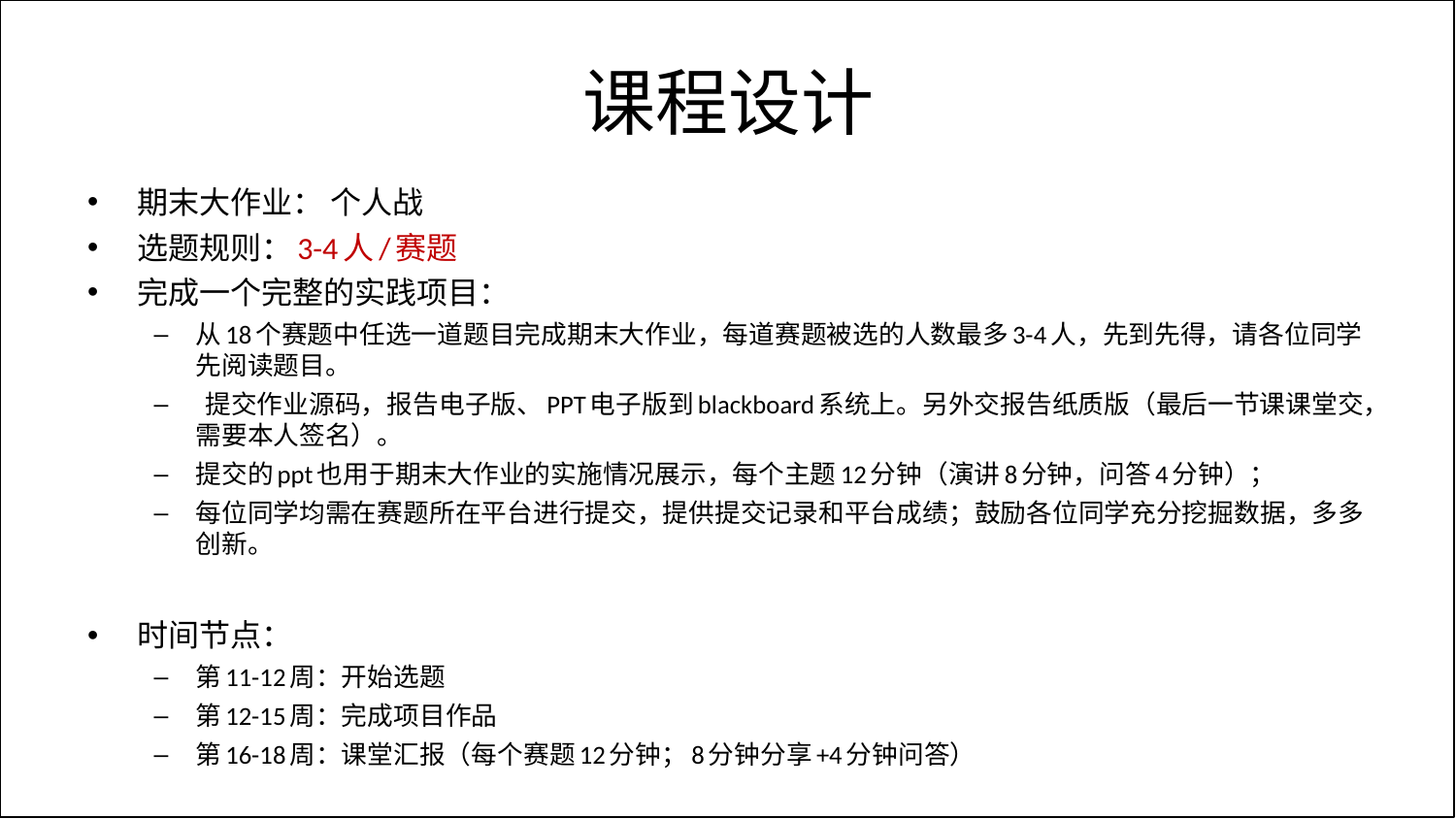

# 课程设计
期末大作业： 个人战
选题规则：3-4人/赛题
完成一个完整的实践项目：
从18个赛题中任选一道题目完成期末大作业，每道赛题被选的人数最多3-4人，先到先得，请各位同学先阅读题目。
 提交作业源码，报告电子版、PPT电子版到blackboard系统上。另外交报告纸质版（最后一节课课堂交，需要本人签名）。
提交的ppt也用于期末大作业的实施情况展示，每个主题12分钟（演讲8分钟，问答4分钟）；
每位同学均需在赛题所在平台进行提交，提供提交记录和平台成绩；鼓励各位同学充分挖掘数据，多多创新。

时间节点：
第11-12周：开始选题
第12-15周：完成项目作品
第16-18周：课堂汇报（每个赛题12分钟；8分钟分享+4分钟问答）